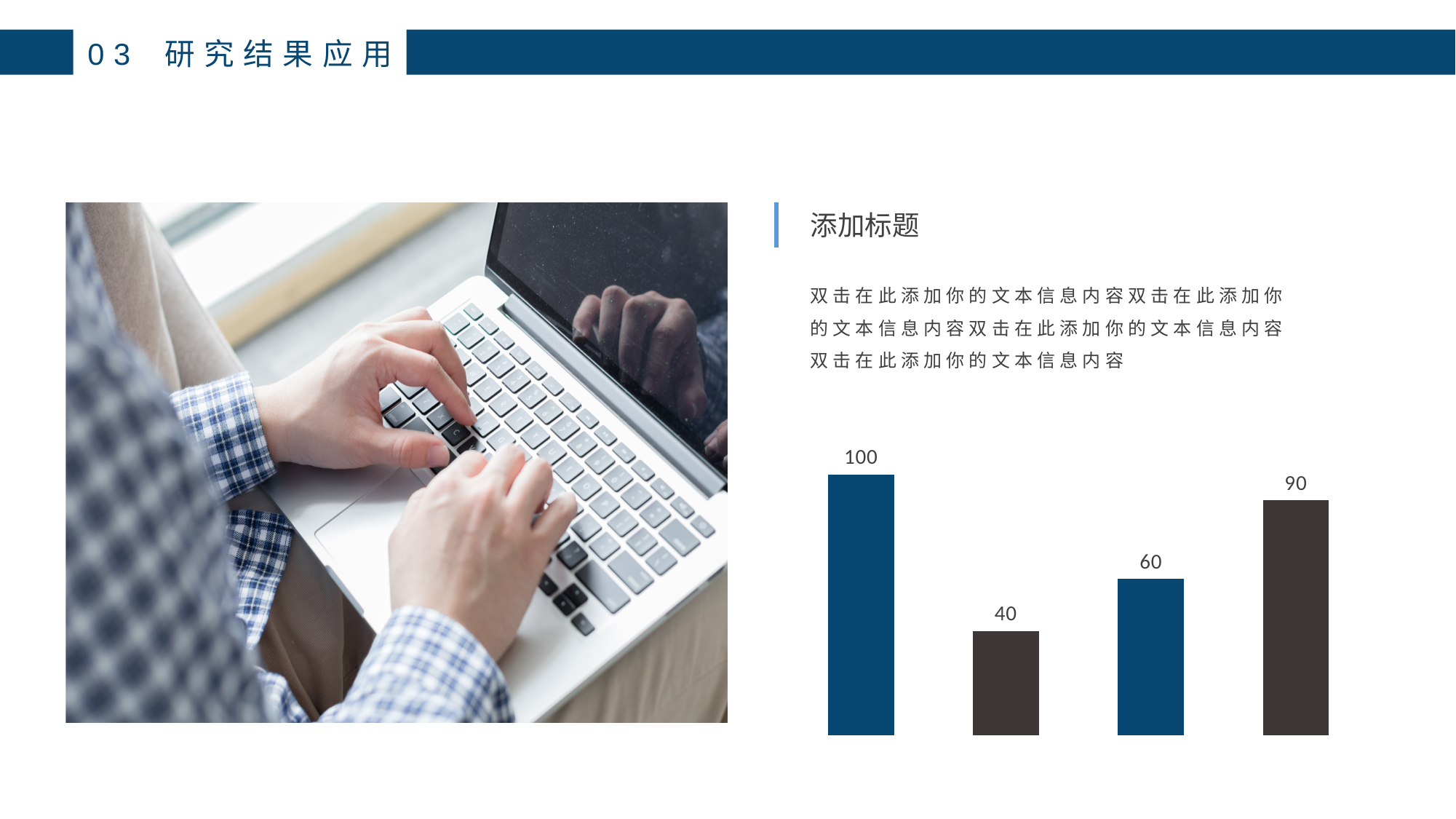

03 研究结果应用

添加标题

双击在此添加你的文本信息内容双击在此添加你的文本信息内容双击在此添加你的文本信息内容双击在此添加你的文本信息内容

### Chart

| Category | 系列 1 |
|---|---|
| 2012 | 100.0 |
| 2013 | 40.0 |
| 2014 | 60.0 |
| 2015 | 90.0 |